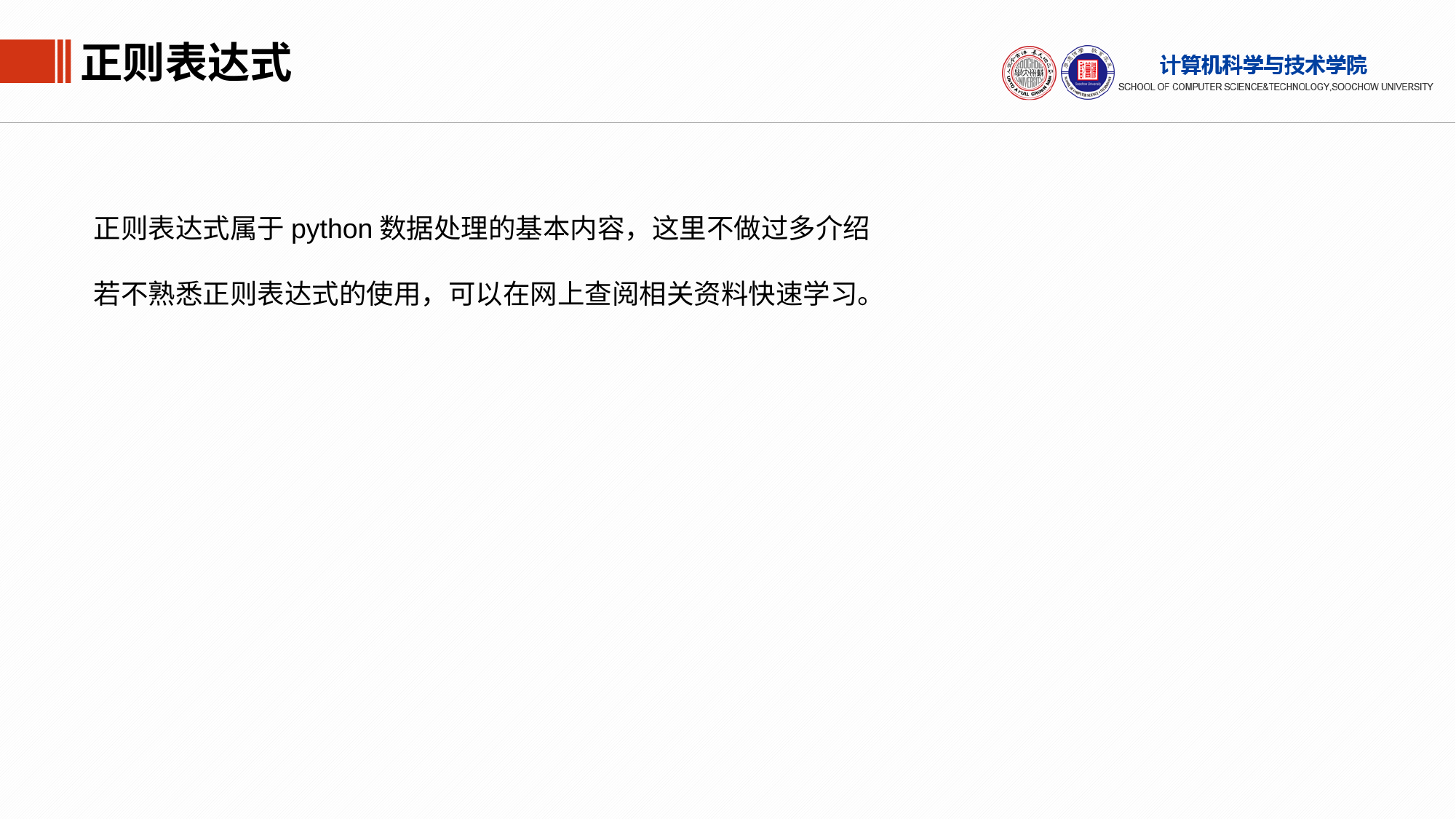

正则表达式
正则表达式属于python数据处理的基本内容，这里不做过多介绍

若不熟悉正则表达式的使用，可以在网上查阅相关资料快速学习。